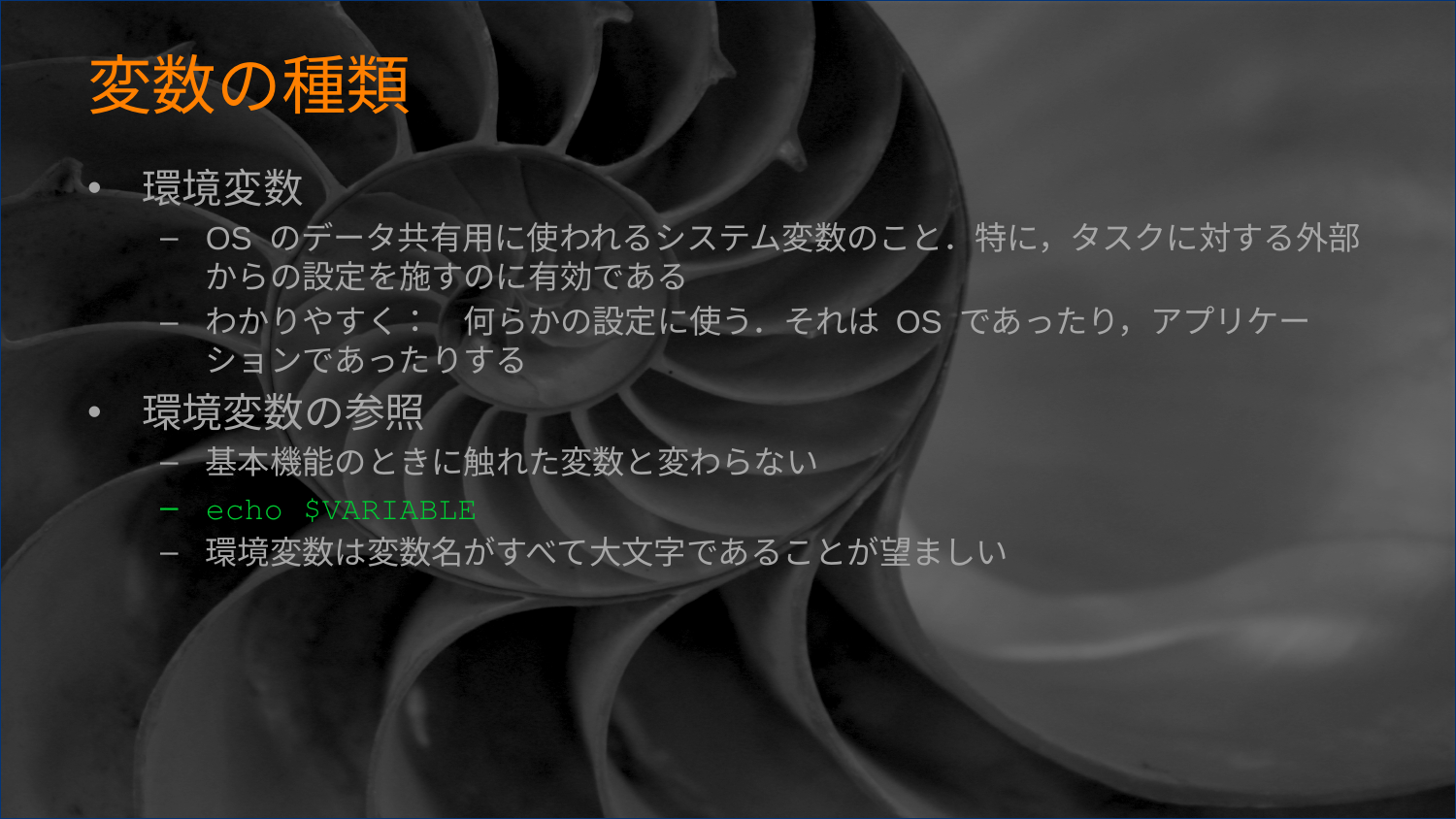

# 変数の種類
環境変数
OS のデータ共有用に使われるシステム変数のこと．特に，タスクに対する外部からの設定を施すのに有効である
わかりやすく：　何らかの設定に使う．それは OS であったり，アプリケーションであったりする
環境変数の参照
基本機能のときに触れた変数と変わらない
echo $VARIABLE
環境変数は変数名がすべて大文字であることが望ましい